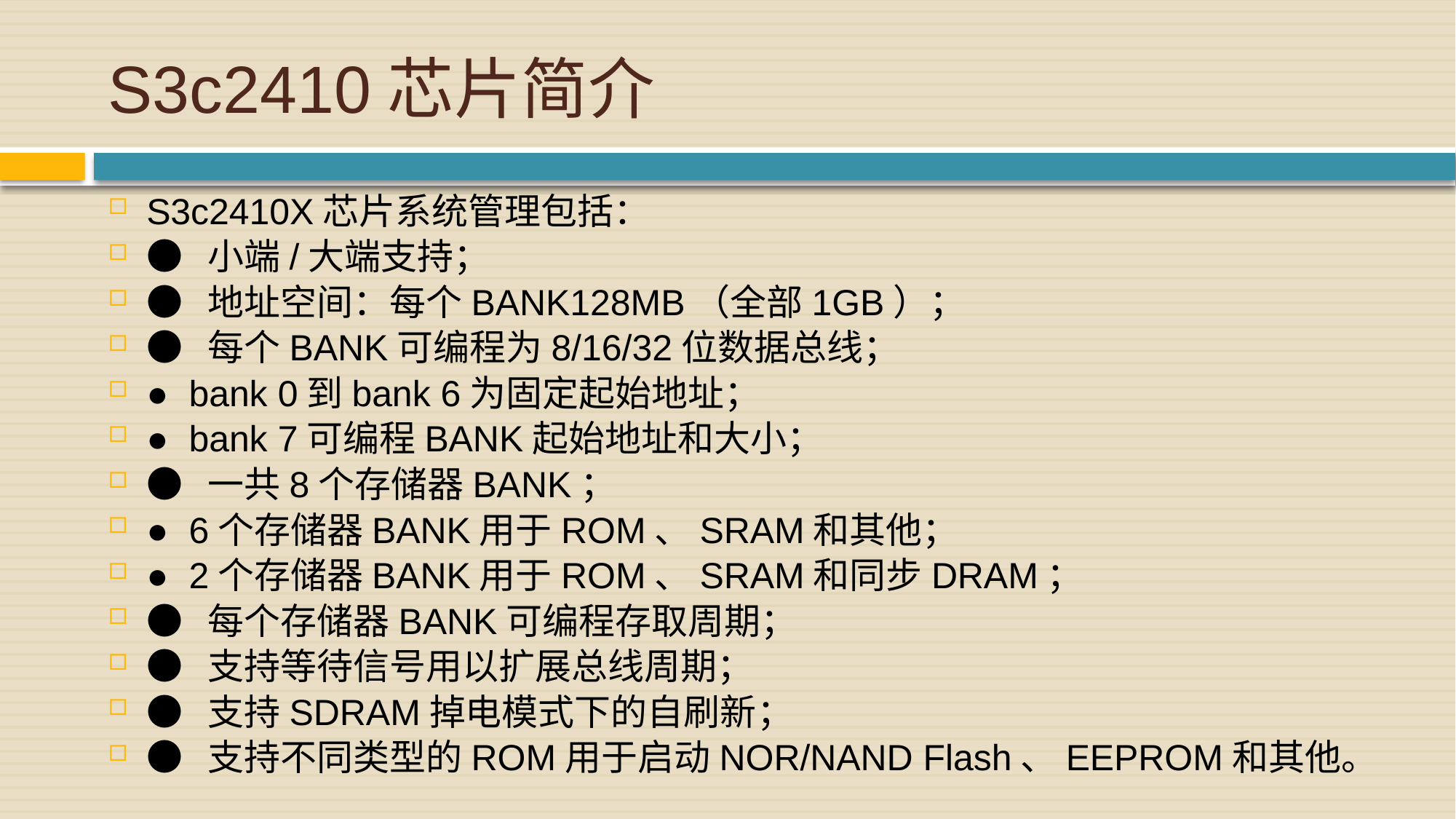

# S3c2410芯片简介
S3c2410X芯片系统管理包括：
●  小端/大端支持；
●  地址空间：每个BANK128MB（全部1GB）；
●  每个BANK可编程为8/16/32位数据总线；
●  bank 0到bank 6为固定起始地址；
●  bank 7可编程BANK起始地址和大小；
●  一共8个存储器BANK；
●  6个存储器BANK用于ROM、SRAM和其他；
●  2个存储器BANK用于ROM、SRAM和同步DRAM；
●  每个存储器BANK可编程存取周期；
●  支持等待信号用以扩展总线周期；
●  支持SDRAM掉电模式下的自刷新；
●  支持不同类型的ROM用于启动NOR/NAND Flash、EEPROM和其他。